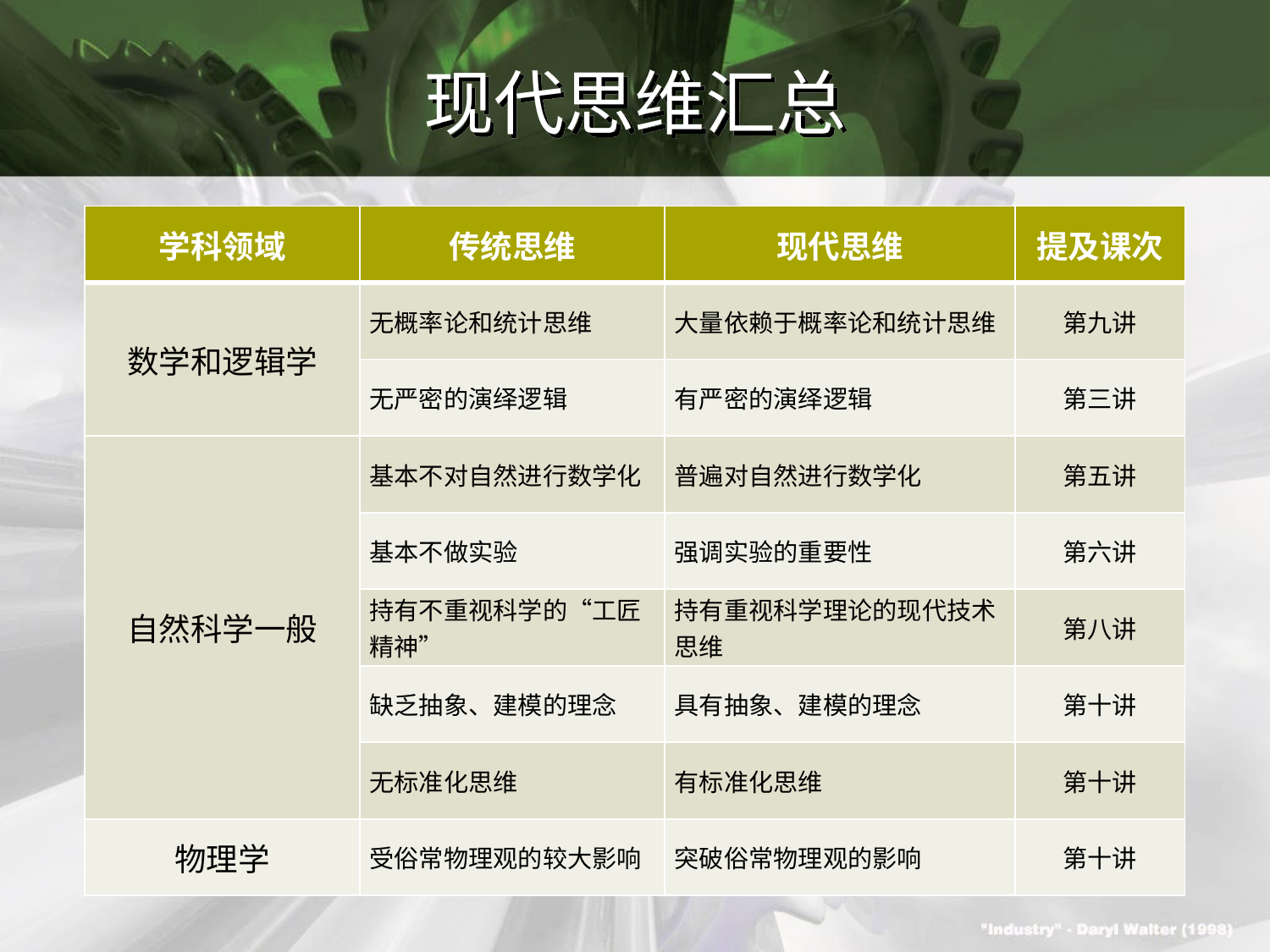

# 现代思维汇总
| 学科领域 | 传统思维 | 现代思维 | 提及课次 |
| --- | --- | --- | --- |
| 数学和逻辑学 | 无概率论和统计思维 | 大量依赖于概率论和统计思维 | 第九讲 |
|  | 无严密的演绎逻辑 | 有严密的演绎逻辑 | 第三讲 |
| 自然科学一般 | 基本不对自然进行数学化 | 普遍对自然进行数学化 | 第五讲 |
|  | 基本不做实验 | 强调实验的重要性 | 第六讲 |
|  | 持有不重视科学的“工匠精神” | 持有重视科学理论的现代技术思维 | 第八讲 |
|  | 缺乏抽象、建模的理念 | 具有抽象、建模的理念 | 第十讲 |
|  | 无标准化思维 | 有标准化思维 | 第十讲 |
| 物理学 | 受俗常物理观的较大影响 | 突破俗常物理观的影响 | 第十讲 |